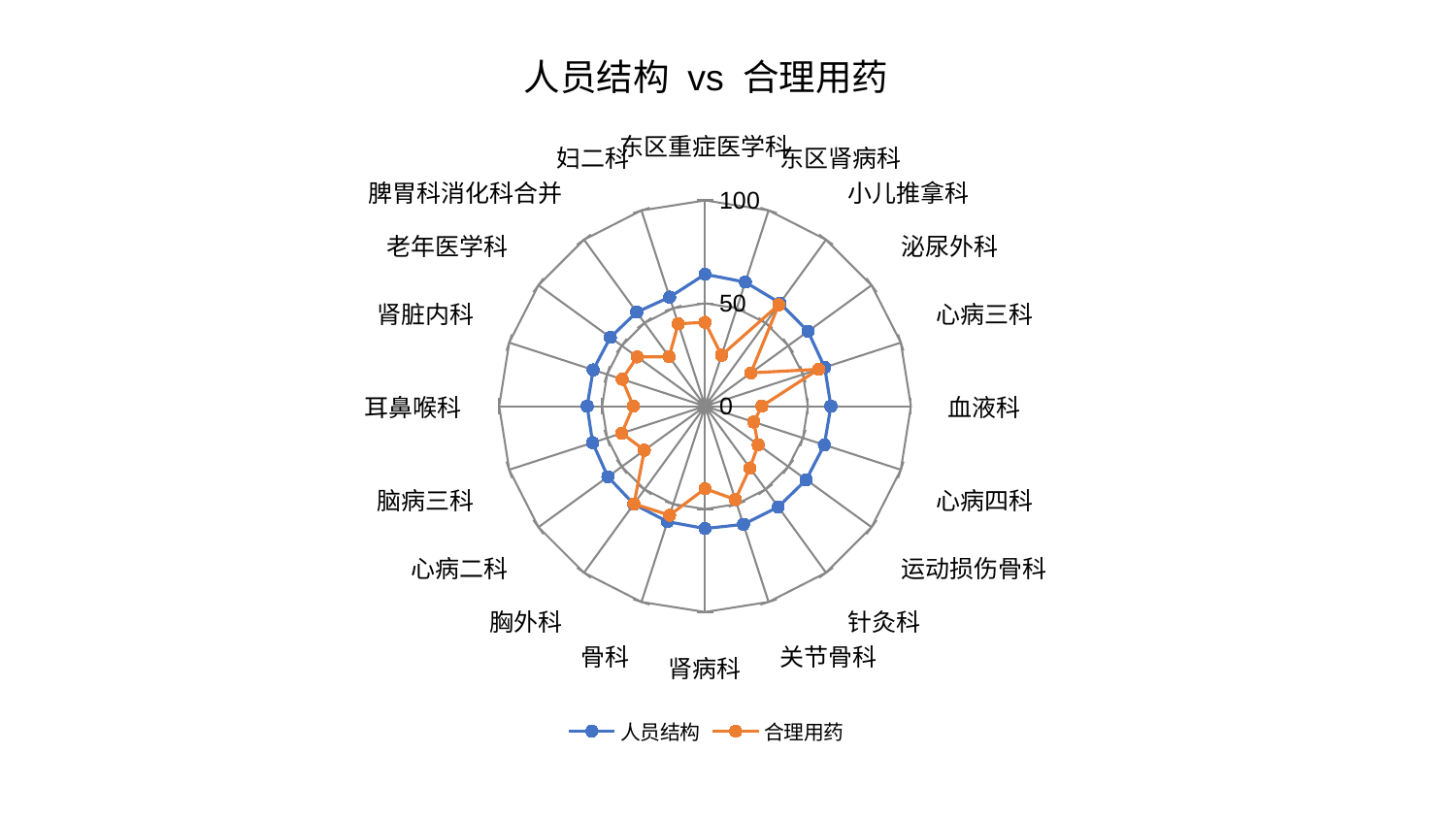

### Chart: 人员结构 vs 合理用药

| Category | 人员结构 | 合理用药 |
|---|---|---|
| 东区重症医学科 | 64.09644020663154 | 40.761105614811 |
| 东区肾病科 | 63.39396727757618 | 26.051710003620368 |
| 小儿推拿科 | 61.96269480946632 | 60.93620290756405 |
| 泌尿外科 | 61.843518511219635 | 27.539787942856318 |
| 心病三科 | 61.148643295087176 | 58.04177588766712 |
| 血液科 | 61.138524985534076 | 27.581008380791317 |
| 心病四科 | 60.935583519573335 | 24.906038605420388 |
| 运动损伤骨科 | 60.772937540108394 | 31.943576640724757 |
| 针灸科 | 60.517222083622485 | 37.123232987106235 |
| 关节骨科 | 60.37175646103768 | 47.69201606532354 |
| 肾病科 | 59.4473481657703 | 40.06839819630182 |
| 骨科 | 59.00328975340321 | 55.71709227716002 |
| 胸外科 | 58.84763910661964 | 58.682305923911045 |
| 心病二科 | 58.33588345361002 | 36.422151088833786 |
| 脑病三科 | 57.410505786213804 | 42.55651213057146 |
| 耳鼻喉科 | 57.24740352574935 | 34.775957062345825 |
| 肾脏内科 | 57.11123690403085 | 42.3525709257644 |
| 老年医学科 | 56.85614576825734 | 40.764415025345734 |
| 脾胃科消化科合并 | 56.45912445690958 | 29.69409127341814 |
| 妇二科 | 55.708684620313555 | 42.10010804123255 |
24